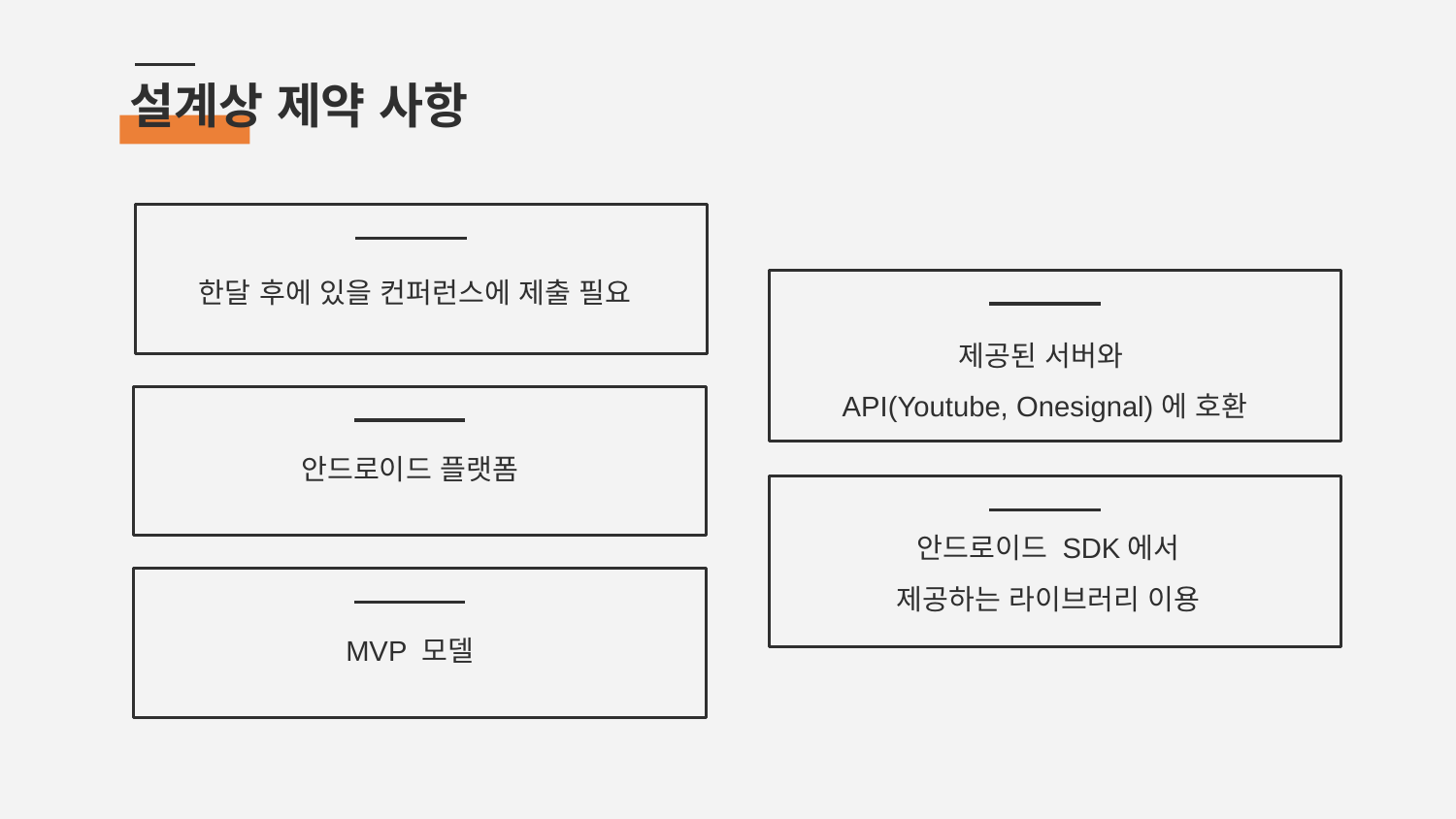

설계상 제약 사항

한달 후에 있을 컨퍼런스에 제출 필요

제공된 서버와
API(Youtube, Onesignal)에 호환

안드로이드 플랫폼

안드로이드 SDK에서
제공하는 라이브러리 이용

MVP 모델